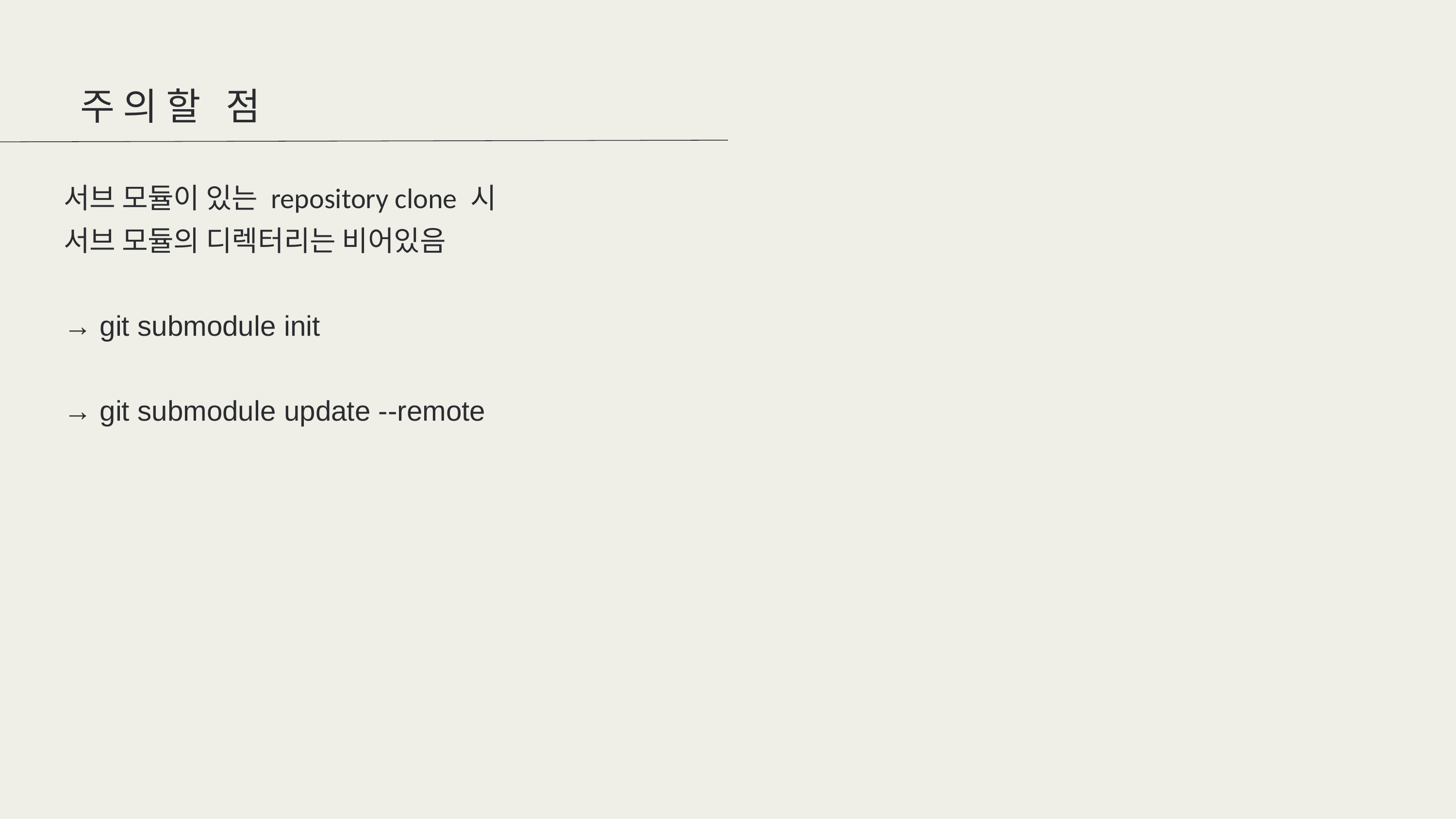

주의할 점

서브 모듈이 있는 repository clone 시
서브 모듈의 디렉터리는 비어있음

→ git submodule init

→ git submodule update --remote